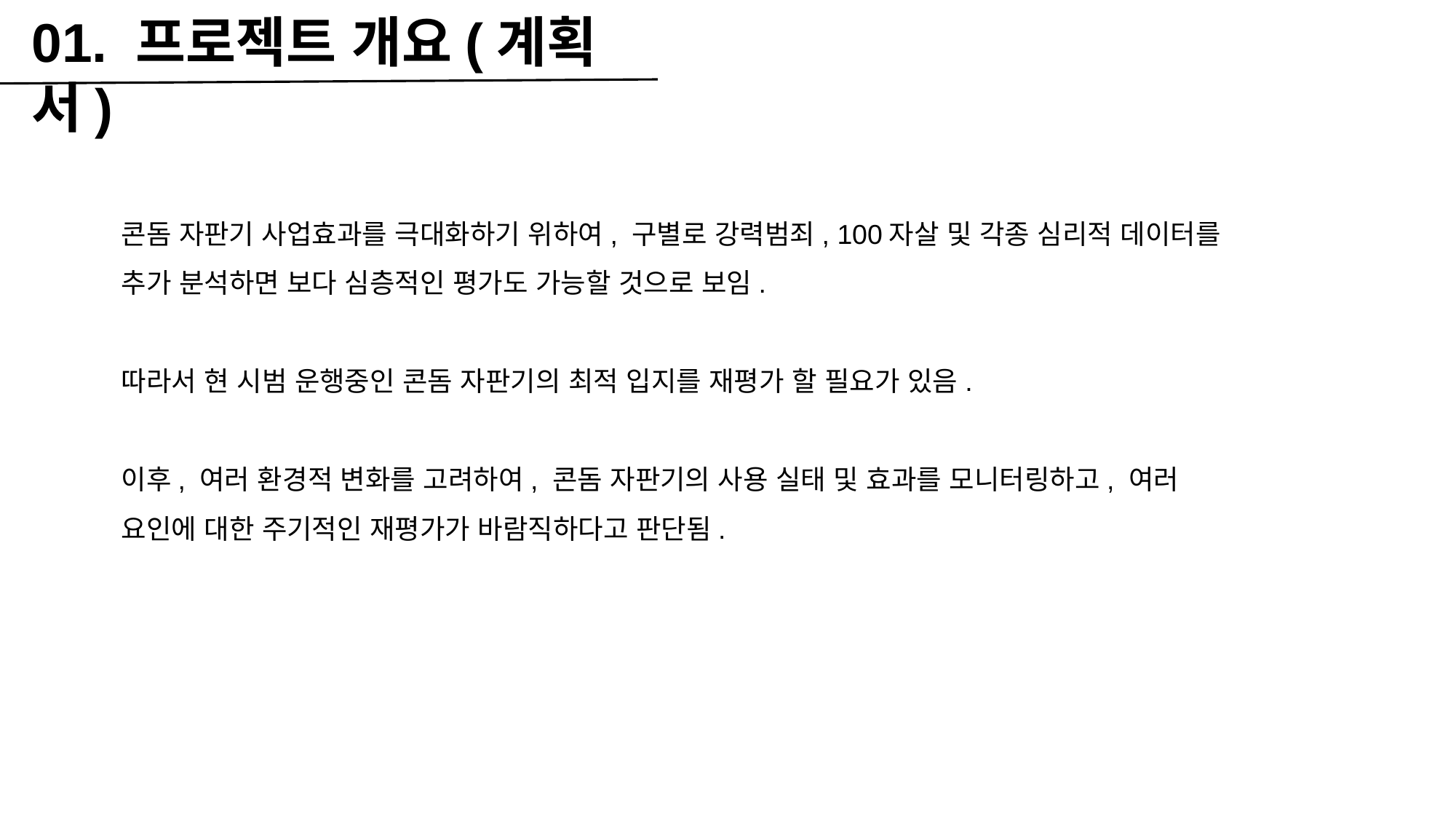

01. 프로젝트 개요(계획서)

콘돔 자판기 사업효과를 극대화하기 위하여, 구별로 강력범죄, 100자살 및 각종 심리적 데이터를 추가 분석하면 보다 심층적인 평가도 가능할 것으로 보임.

따라서 현 시범 운행중인 콘돔 자판기의 최적 입지를 재평가 할 필요가 있음.

이후, 여러 환경적 변화를 고려하여, 콘돔 자판기의 사용 실태 및 효과를 모니터링하고, 여러 요인에 대한 주기적인 재평가가 바람직하다고 판단됨.